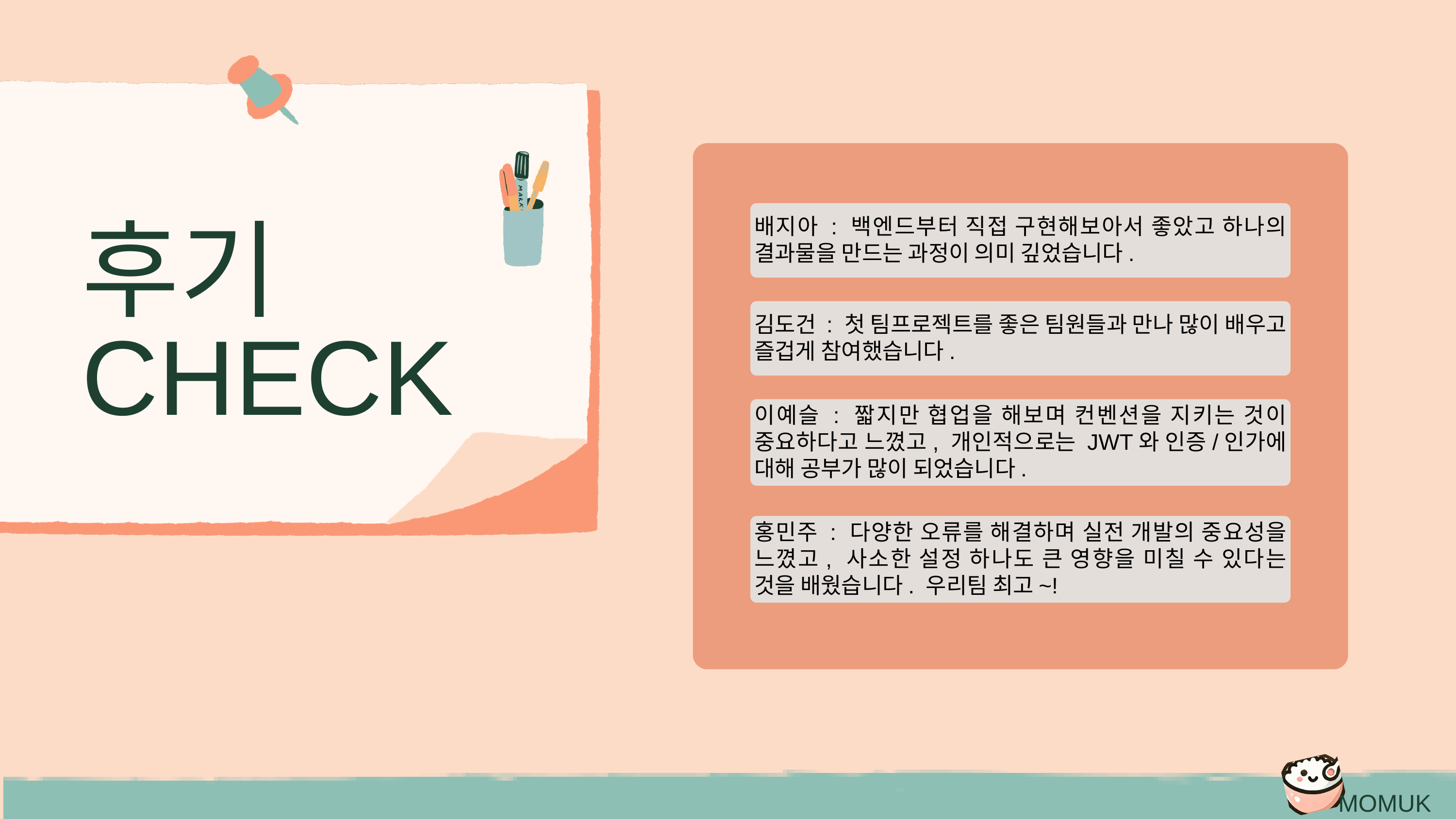

배지아 : 백엔드부터 직접 구현해보아서 좋았고 하나의 결과물을 만드는 과정이 의미 깊었습니다.
후기
CHECK

김도건 : 첫 팀프로젝트를 좋은 팀원들과 만나 많이 배우고 즐겁게 참여했습니다.

이예슬 : 짧지만 협업을 해보며 컨벤션을 지키는 것이 중요하다고 느꼈고, 개인적으로는 JWT와 인증/인가에 대해 공부가 많이 되었습니다.

홍민주 : 다양한 오류를 해결하며 실전 개발의 중요성을 느꼈고, 사소한 설정 하나도 큰 영향을 미칠 수 있다는 것을 배웠습니다. 우리팀 최고~!

MOMUK